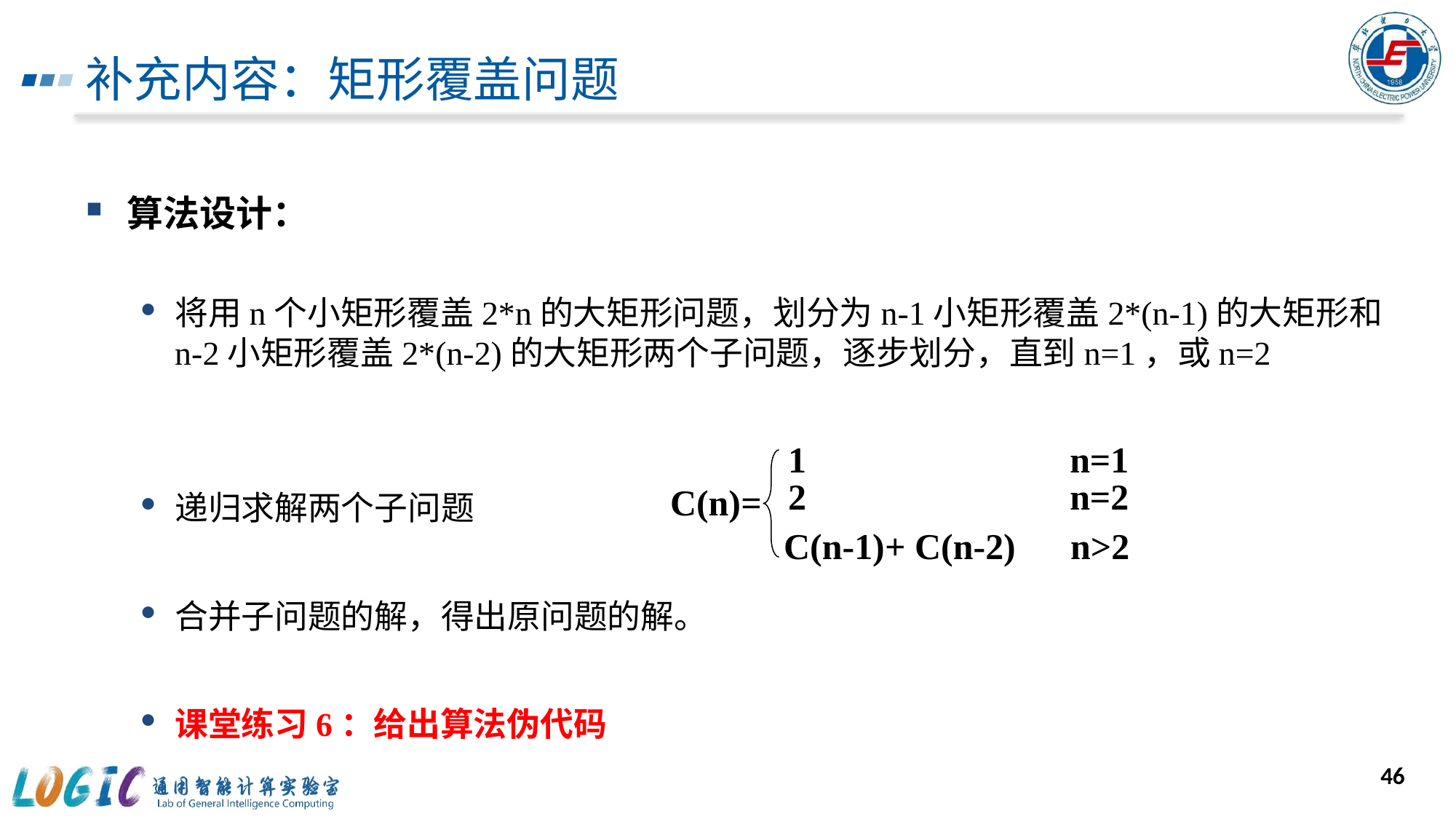

# 补充内容：矩形覆盖问题

算法设计：

将用n个小矩形覆盖2*n的大矩形问题，划分为n-1小矩形覆盖2*(n-1)的大矩形和n-2小矩形覆盖2*(n-2)的大矩形两个子问题，逐步划分，直到n=1，或n=2

递归求解两个子问题

合并子问题的解，得出原问题的解。

课堂练习6：给出算法伪代码

1                             n=1

2                             n=2
C(n)=
C(n-1)+ C(n-2)      n>2
46